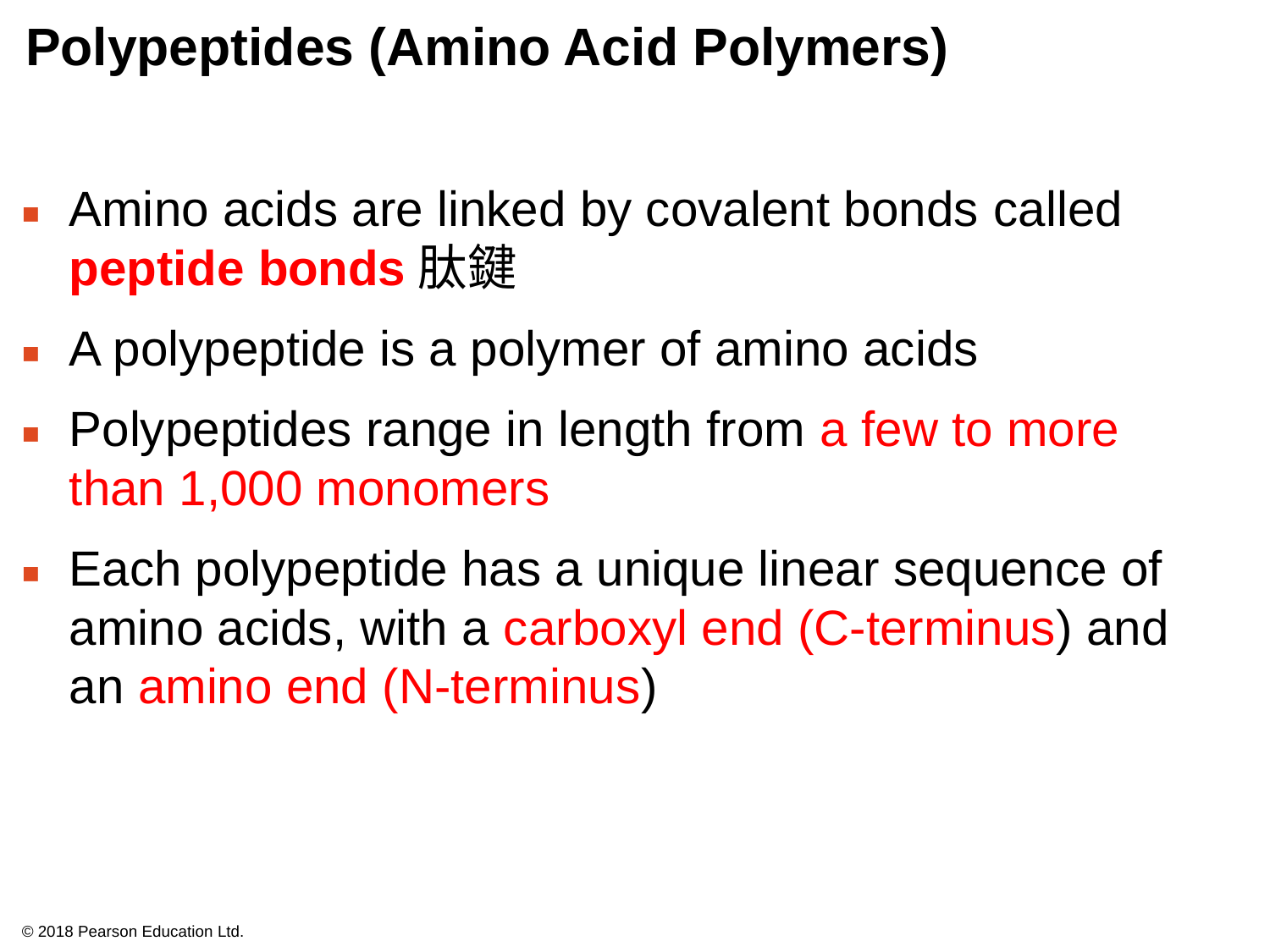

# Polypeptides (Amino Acid Polymers)
Amino acids are linked by covalent bonds called peptide bonds肽鍵
A polypeptide is a polymer of amino acids
Polypeptides range in length from a few to more than 1,000 monomers
Each polypeptide has a unique linear sequence of amino acids, with a carboxyl end (C-terminus) and an amino end (N-terminus)
© 2018 Pearson Education Ltd.